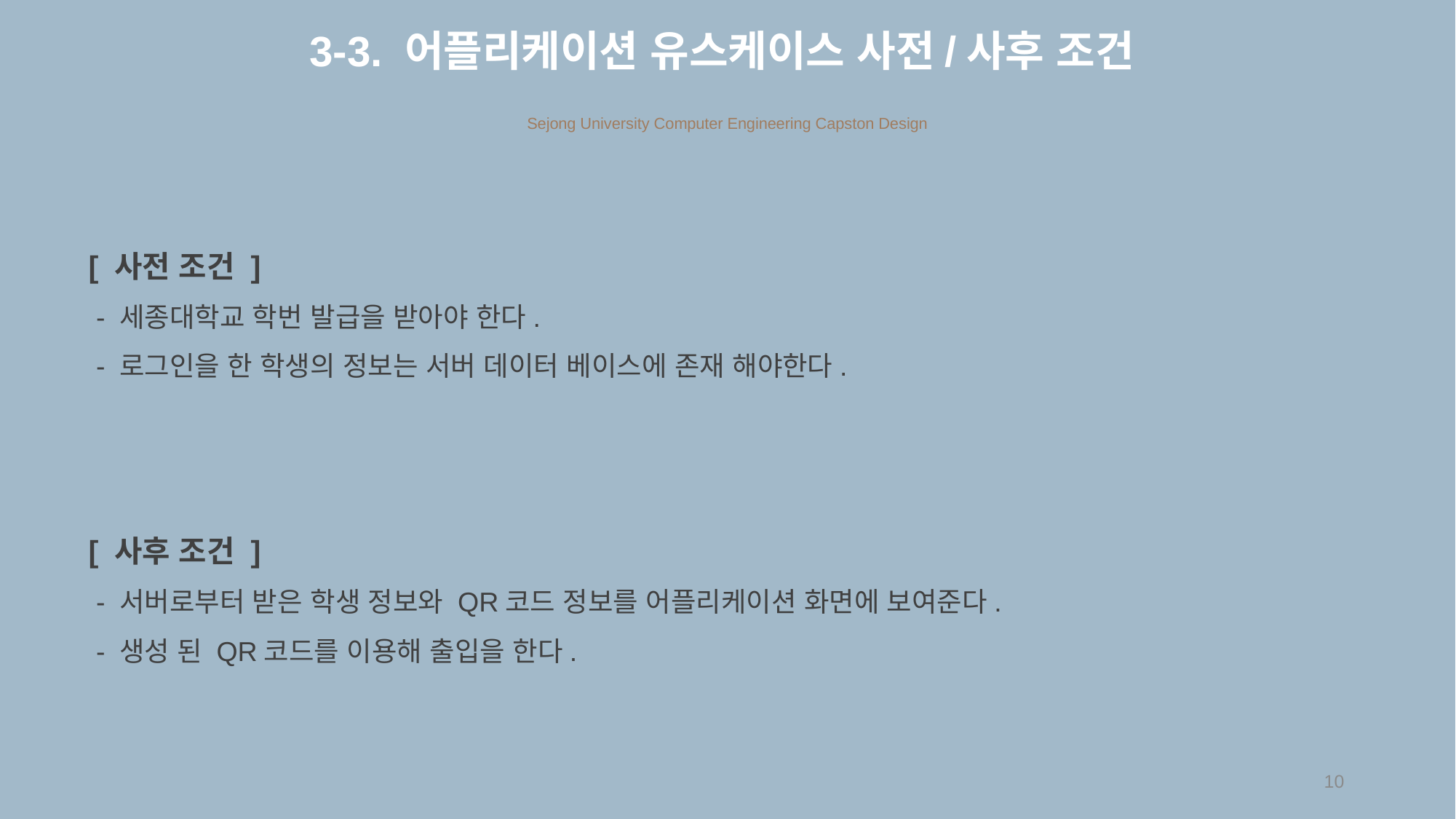

3-3. 어플리케이션 유스케이스 사전/사후 조건
Sejong University Computer Engineering Capston Design
[ 사전 조건 ]
 - 세종대학교 학번 발급을 받아야 한다.
 - 로그인을 한 학생의 정보는 서버 데이터 베이스에 존재 해야한다.
[ 사후 조건 ]
 - 서버로부터 받은 학생 정보와 QR코드 정보를 어플리케이션 화면에 보여준다.
 - 생성 된 QR코드를 이용해 출입을 한다.
10